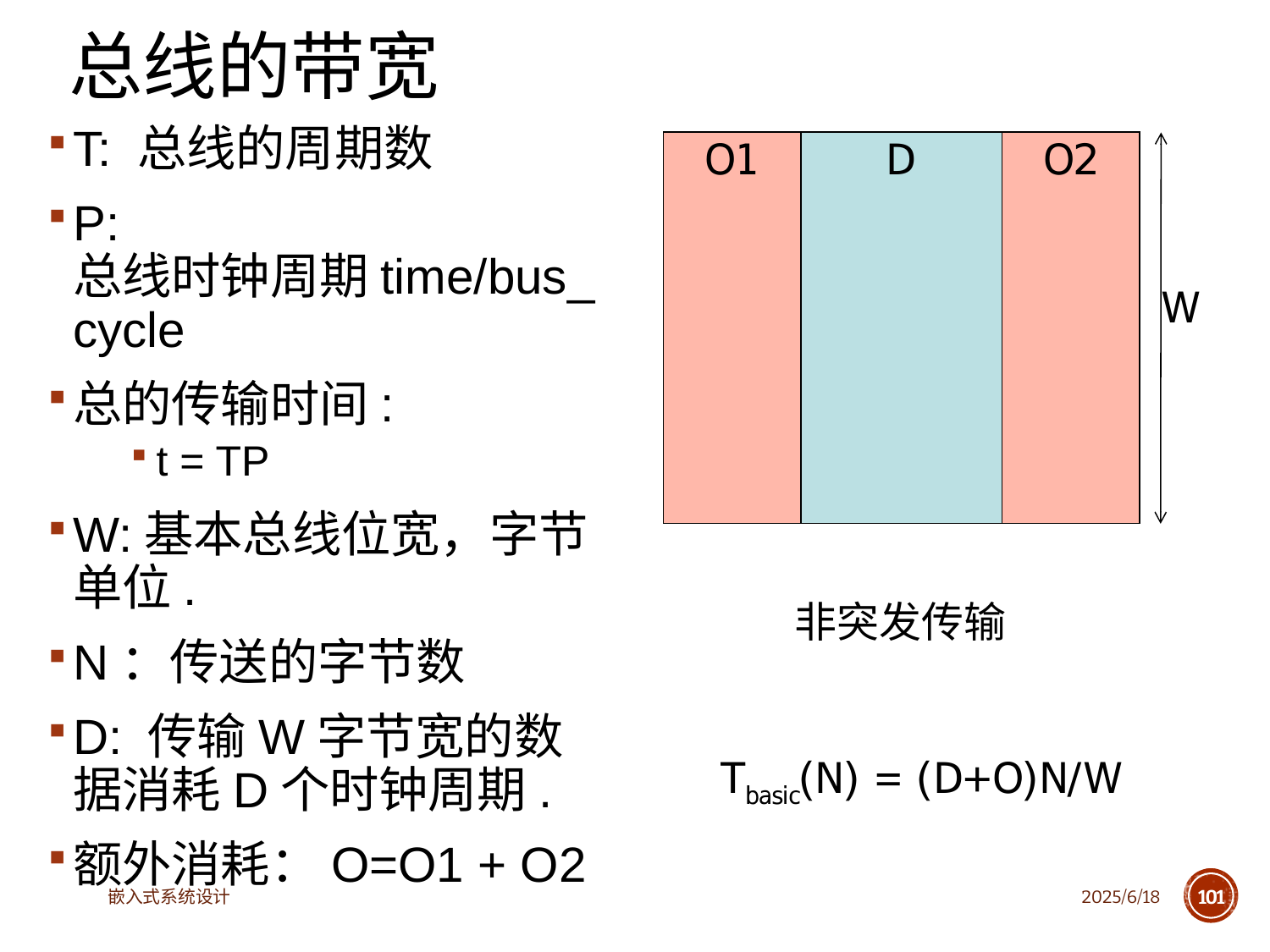

总线的带宽
T: 总线的周期数
P: 总线时钟周期time/bus_cycle
总的传输时间:
t = TP
W:基本总线位宽，字节单位.
N：传送的字节数
D: 传输W字节宽的数据消耗D个时钟周期.
额外消耗：O=O1 + O2

O1

D

O2

W
非突发传输
Tbasic(N) = (D+O)N/W
嵌入式系统设计
2025/6/18
101